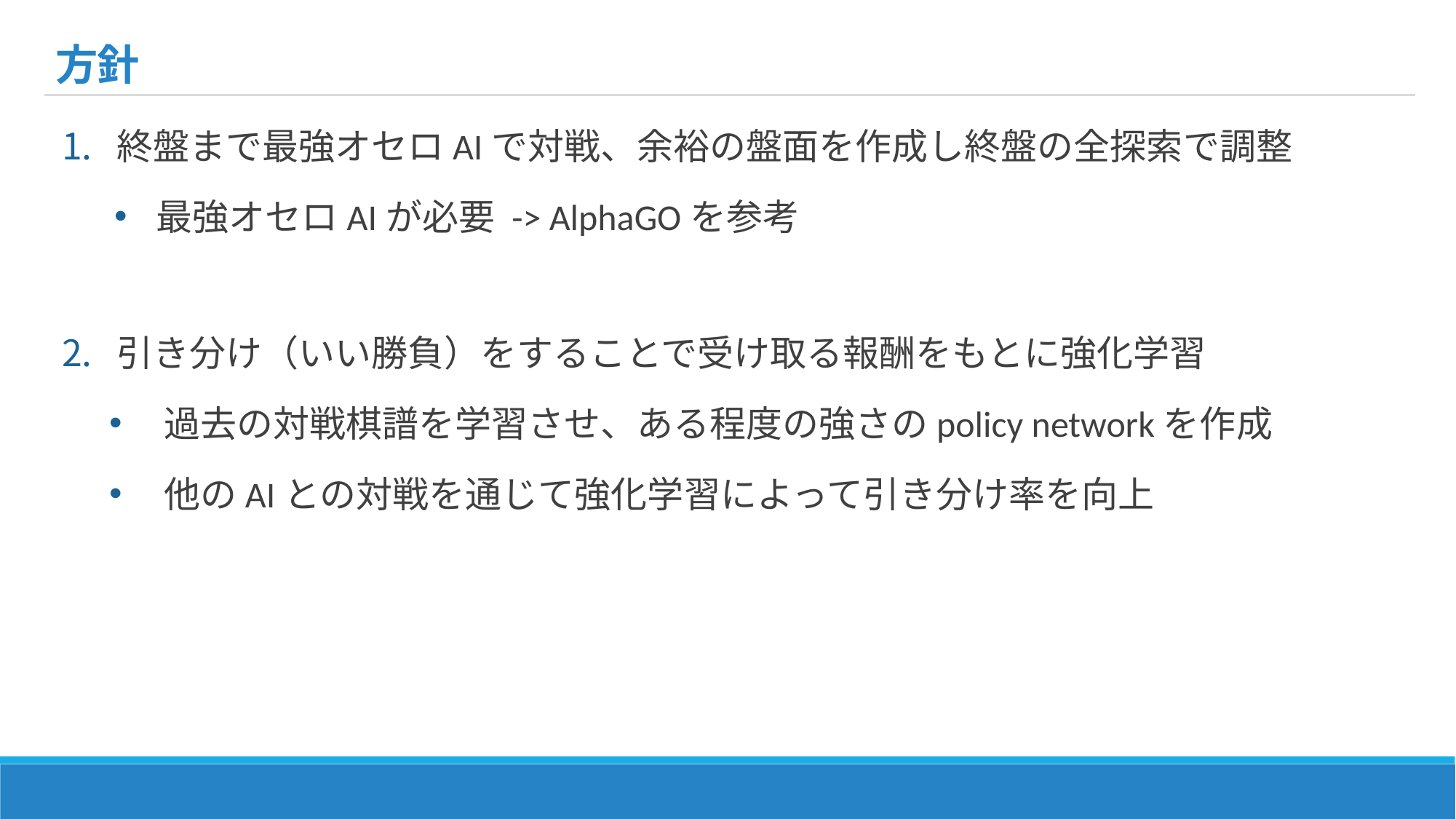

# 方針
終盤まで最強オセロAIで対戦、余裕の盤面を作成し終盤の全探索で調整
最強オセロAIが必要 -> AlphaGOを参考

引き分け（いい勝負）をすることで受け取る報酬をもとに強化学習
過去の対戦棋譜を学習させ、ある程度の強さのpolicy networkを作成
他のAIとの対戦を通じて強化学習によって引き分け率を向上